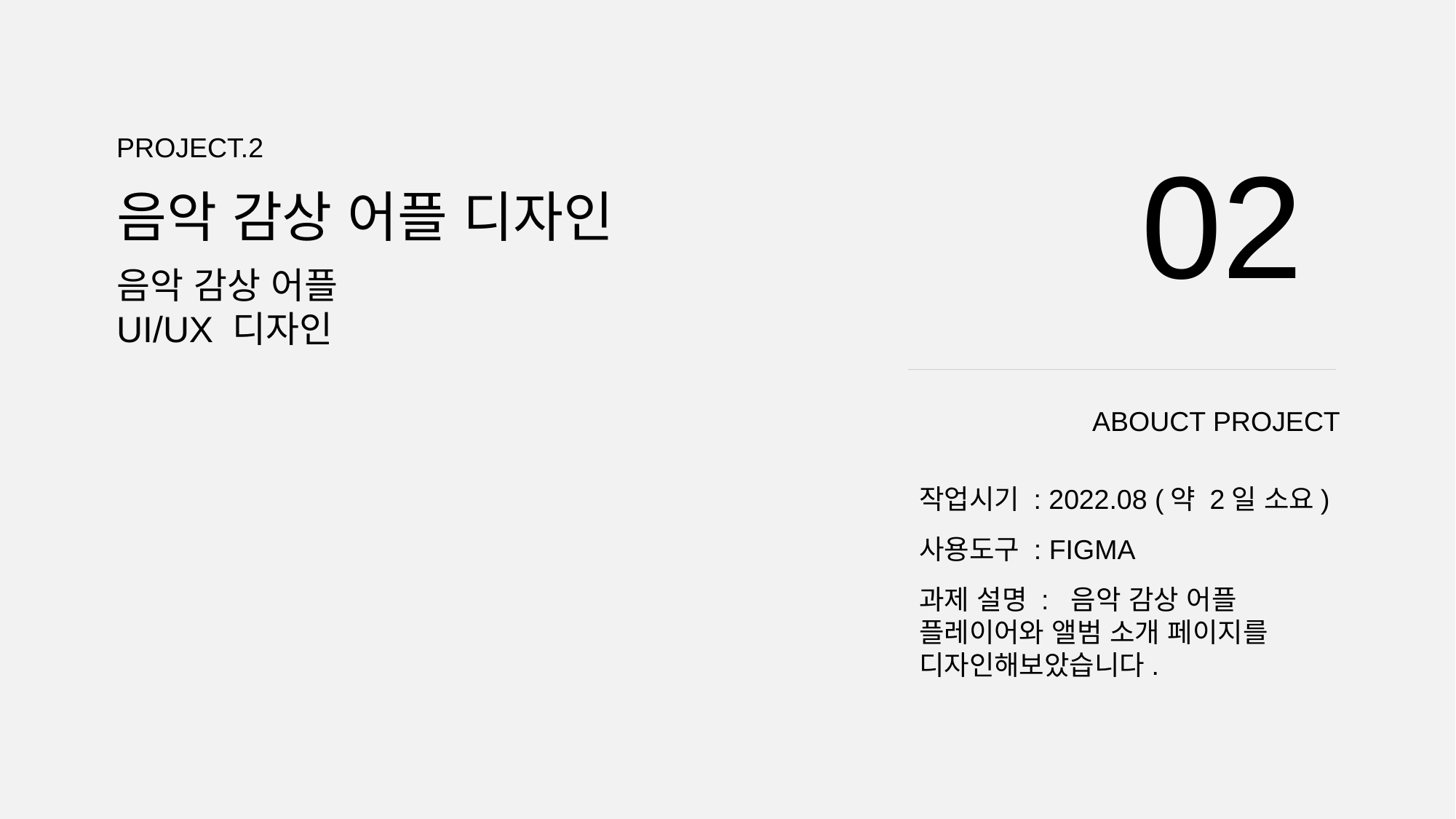

PROJECT.2
02
음악 감상 어플 디자인
음악 감상 어플
UI/UX 디자인
ABOUCT PROJECT
작업시기 : 2022.08 (약 2일 소요)
사용도구 : FIGMA
과제 설명 :  음악 감상 어플 플레이어와 앨범 소개 페이지를 디자인해보았습니다.